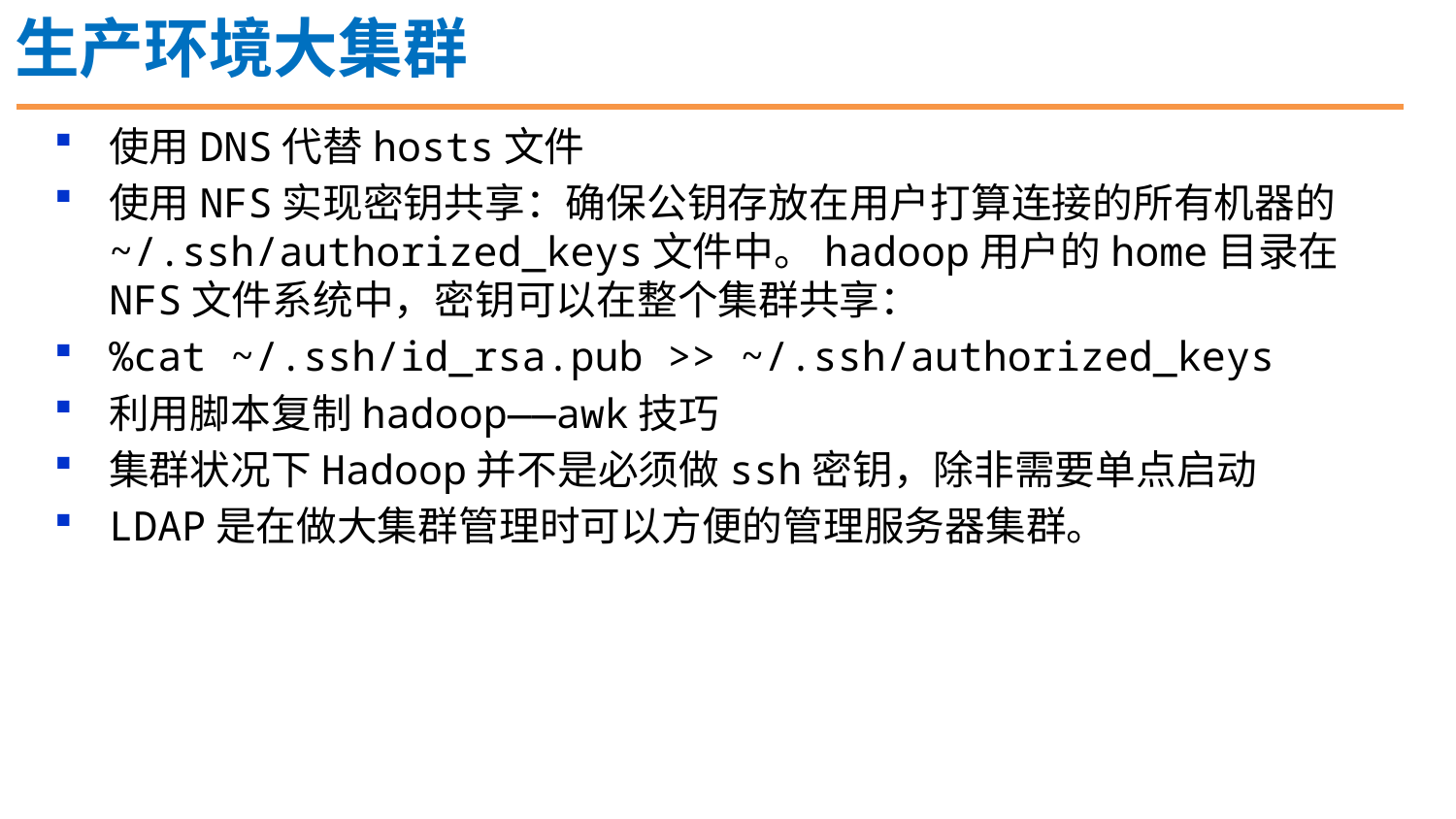

生产环境大集群
使用DNS代替hosts文件
使用NFS实现密钥共享：确保公钥存放在用户打算连接的所有机器的~/.ssh/authorized_keys文件中。hadoop用户的home目录在NFS文件系统中，密钥可以在整个集群共享：
%cat ~/.ssh/id_rsa.pub >> ~/.ssh/authorized_keys
利用脚本复制hadoop——awk技巧
集群状况下Hadoop并不是必须做ssh密钥，除非需要单点启动
LDAP是在做大集群管理时可以方便的管理服务器集群。